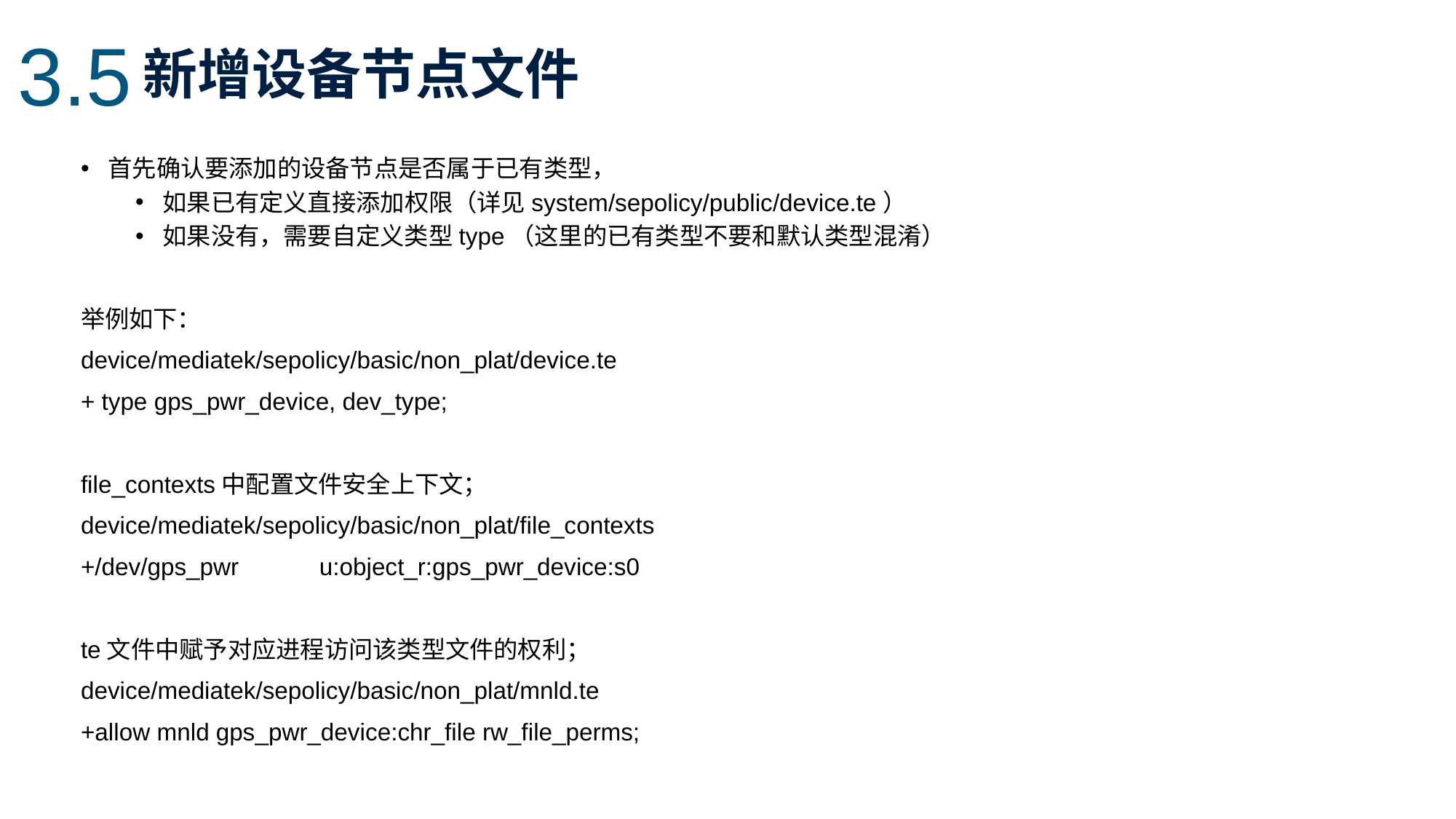

3.5
新增设备节点文件
首先确认要添加的设备节点是否属于已有类型，
如果已有定义直接添加权限（详见system/sepolicy/public/device.te）
如果没有，需要自定义类型type（这里的已有类型不要和默认类型混淆）

举例如下：
device/mediatek/sepolicy/basic/non_plat/device.te
+ type gps_pwr_device, dev_type;

file_contexts中配置文件安全上下文；
device/mediatek/sepolicy/basic/non_plat/file_contexts
+/dev/gps_pwr            u:object_r:gps_pwr_device:s0

te文件中赋予对应进程访问该类型文件的权利；
device/mediatek/sepolicy/basic/non_plat/mnld.te
+allow mnld gps_pwr_device:chr_file rw_file_perms;